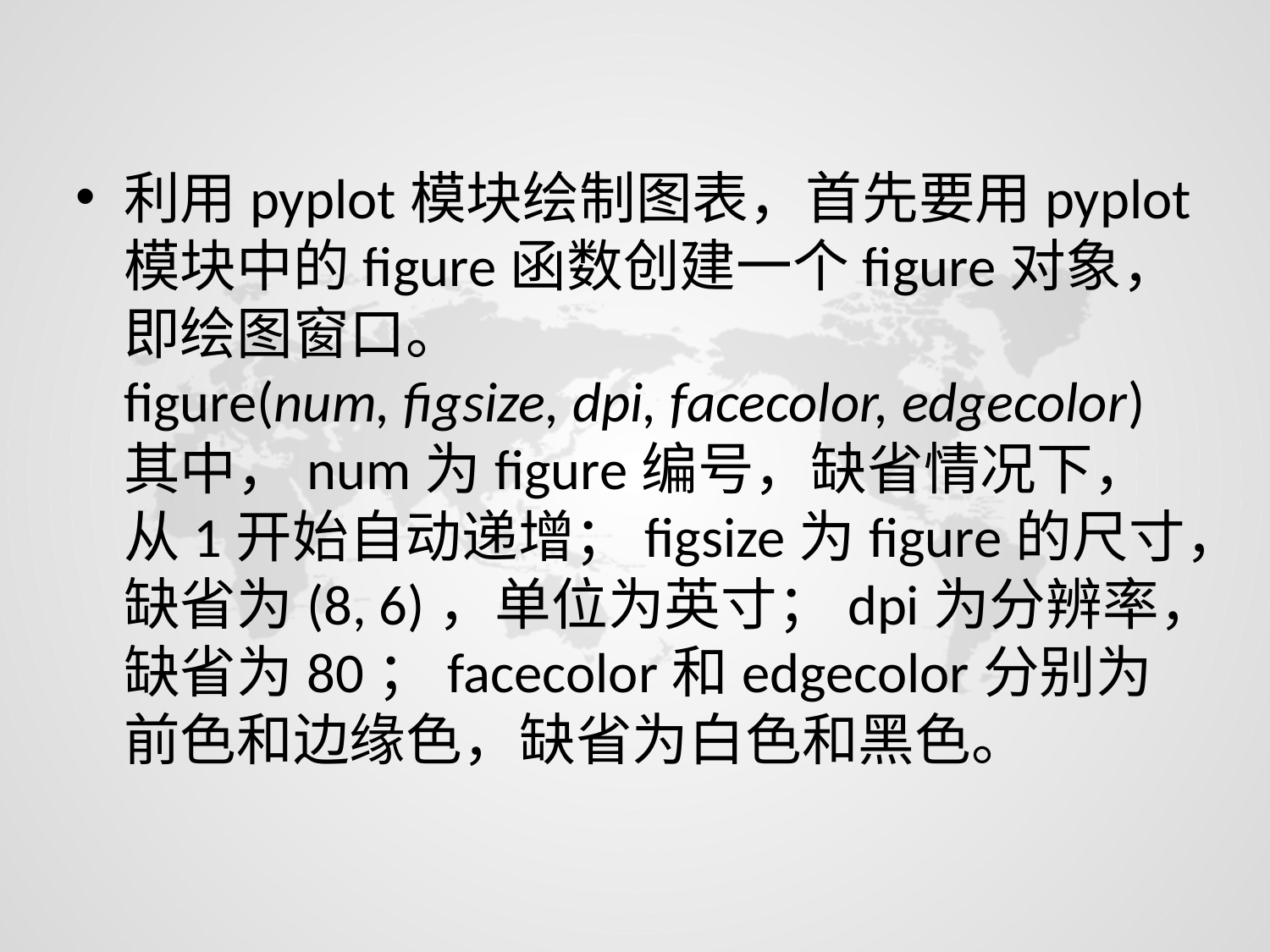

利用pyplot模块绘制图表，首先要用pyplot模块中的figure函数创建一个figure对象，即绘图窗口。
figure(num, figsize, dpi, facecolor, edgecolor)
其中，num为figure编号，缺省情况下，从1开始自动递增；figsize为figure的尺寸，缺省为(8, 6)，单位为英寸；dpi为分辨率，缺省为80；facecolor和edgecolor分别为前色和边缘色，缺省为白色和黑色。